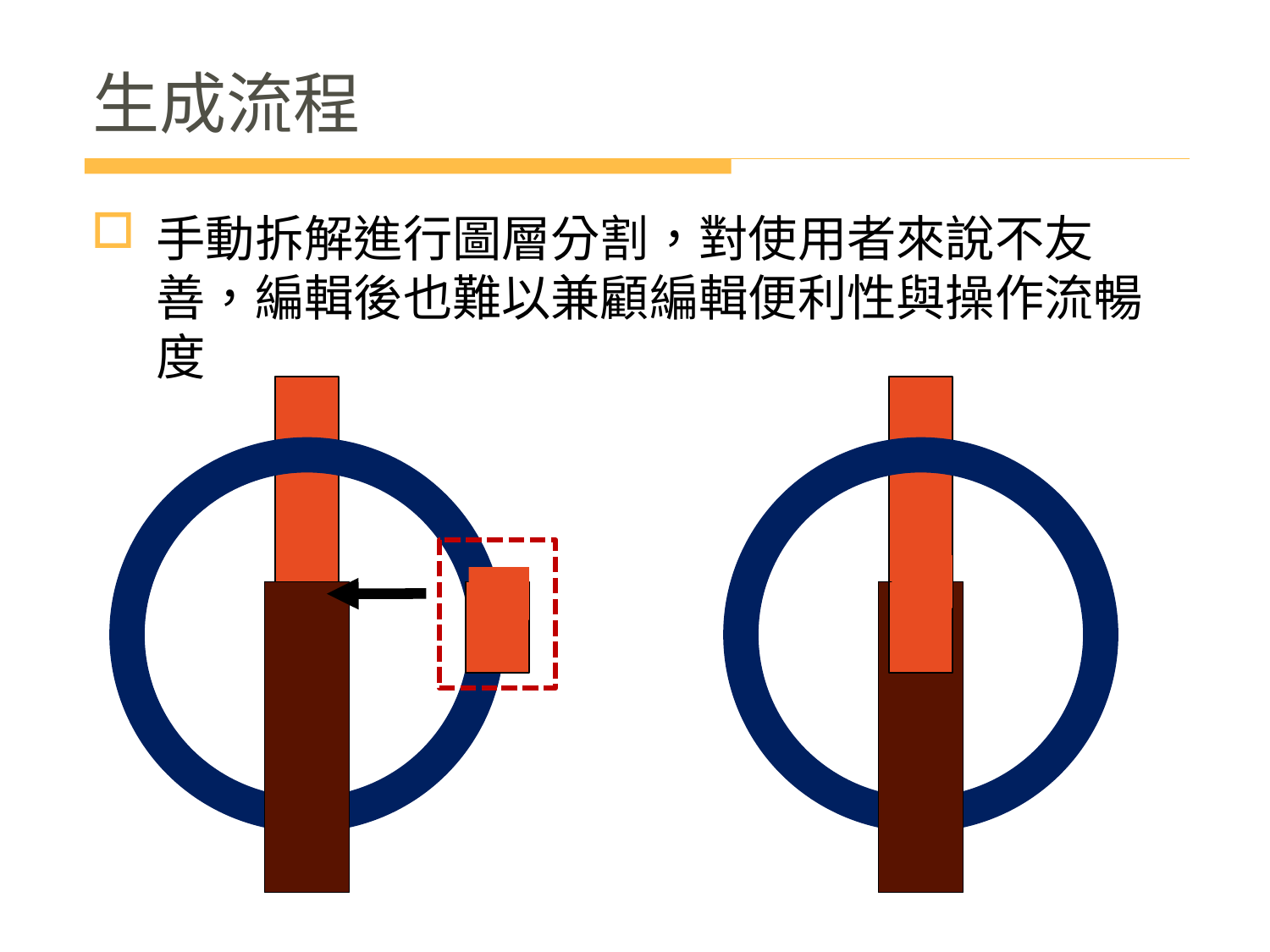

# 生成流程
手動拆解進行圖層分割，對使用者來說不友善，編輯後也難以兼顧編輯便利性與操作流暢度